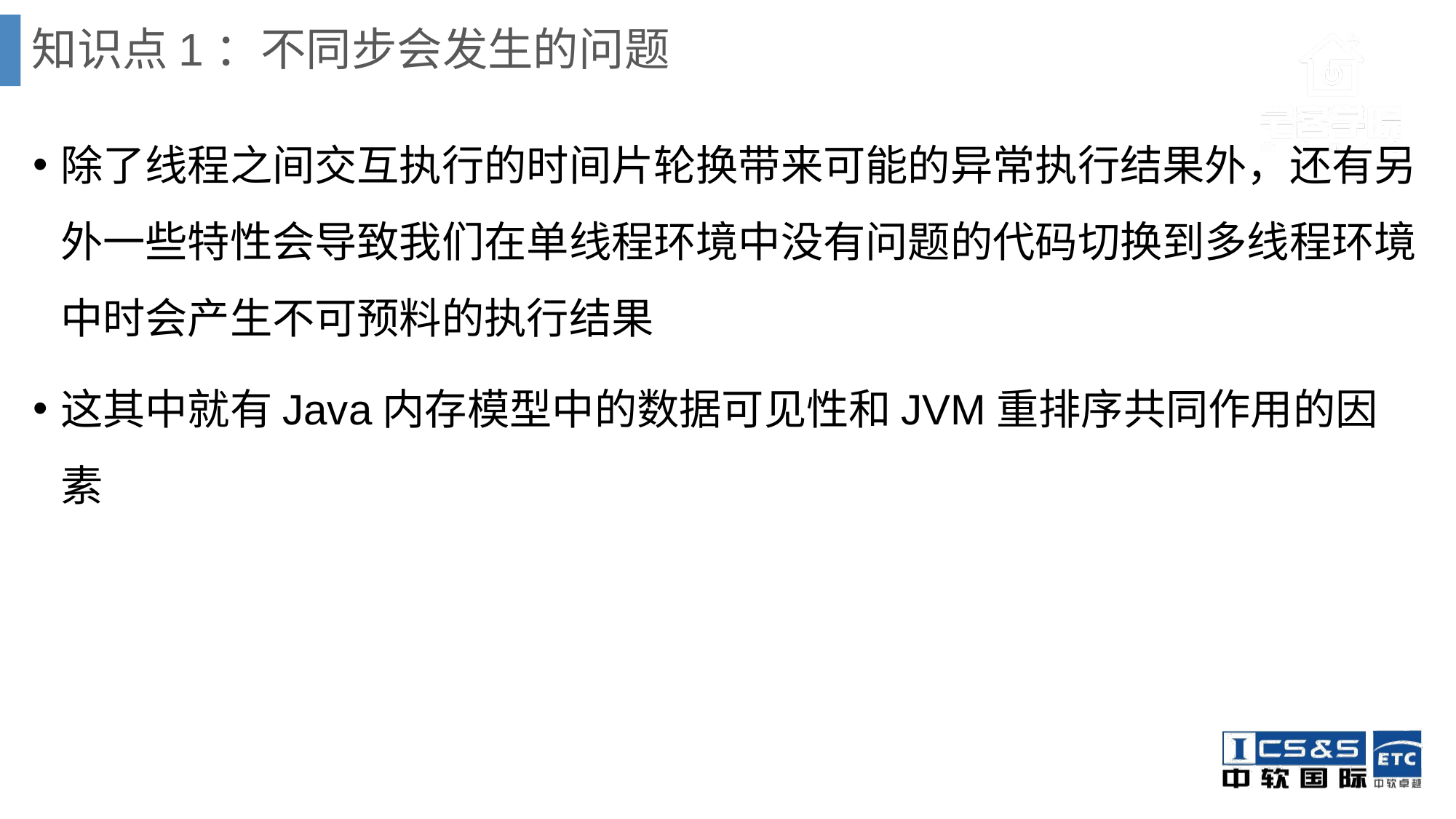

# 知识点1：不同步会发生的问题
除了线程之间交互执行的时间片轮换带来可能的异常执行结果外，还有另外一些特性会导致我们在单线程环境中没有问题的代码切换到多线程环境中时会产生不可预料的执行结果
这其中就有Java内存模型中的数据可见性和JVM重排序共同作用的因素